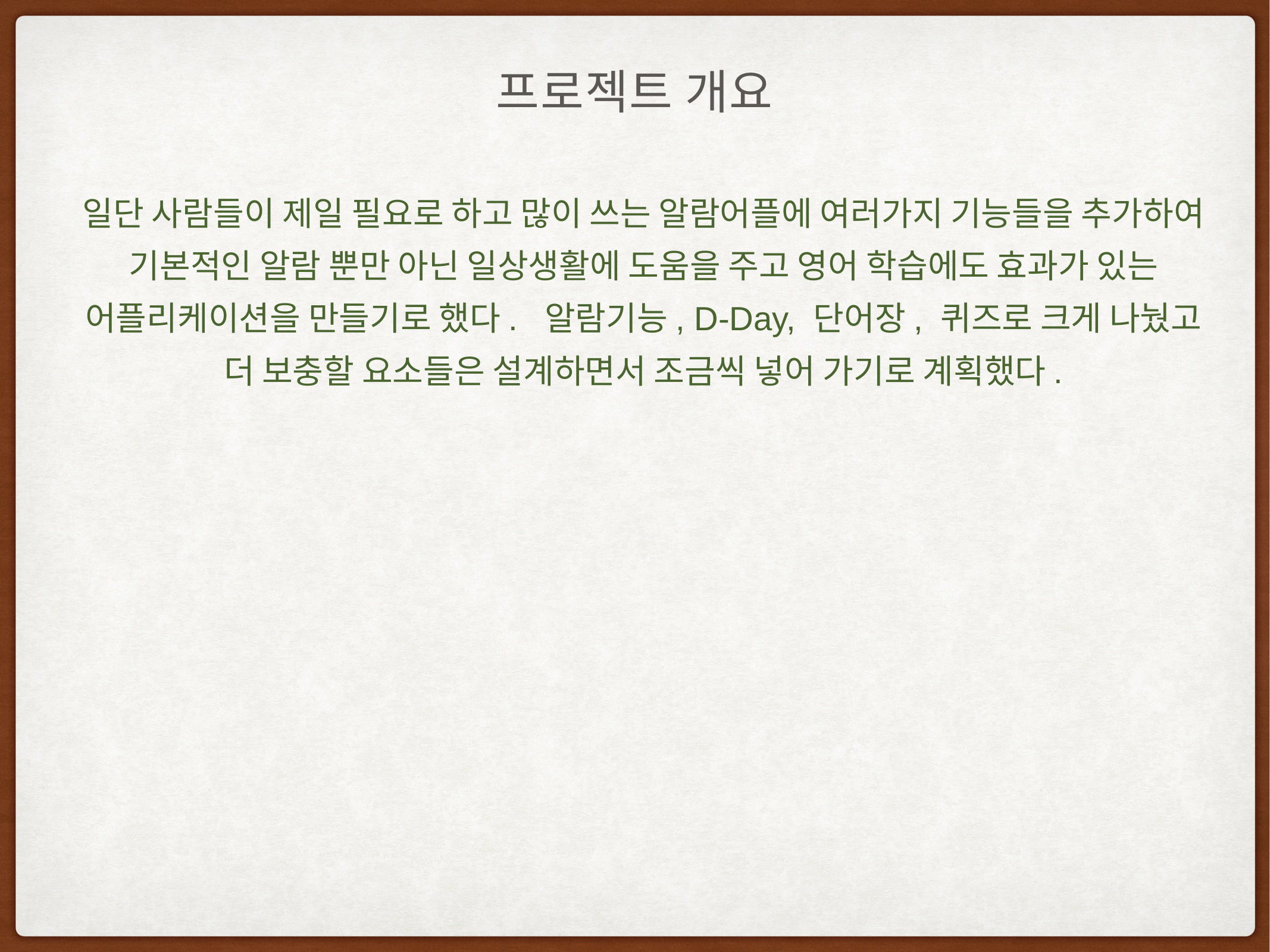

# 프로젝트 개요
일단 사람들이 제일 필요로 하고 많이 쓰는 알람어플에 여러가지 기능들을 추가하여
기본적인 알람 뿐만 아닌 일상생활에 도움을 주고 영어 학습에도 효과가 있는
어플리케이션을 만들기로 했다.  알람기능, D-Day, 단어장, 퀴즈로 크게 나눴고
더 보충할 요소들은 설계하면서 조금씩 넣어 가기로 계획했다.